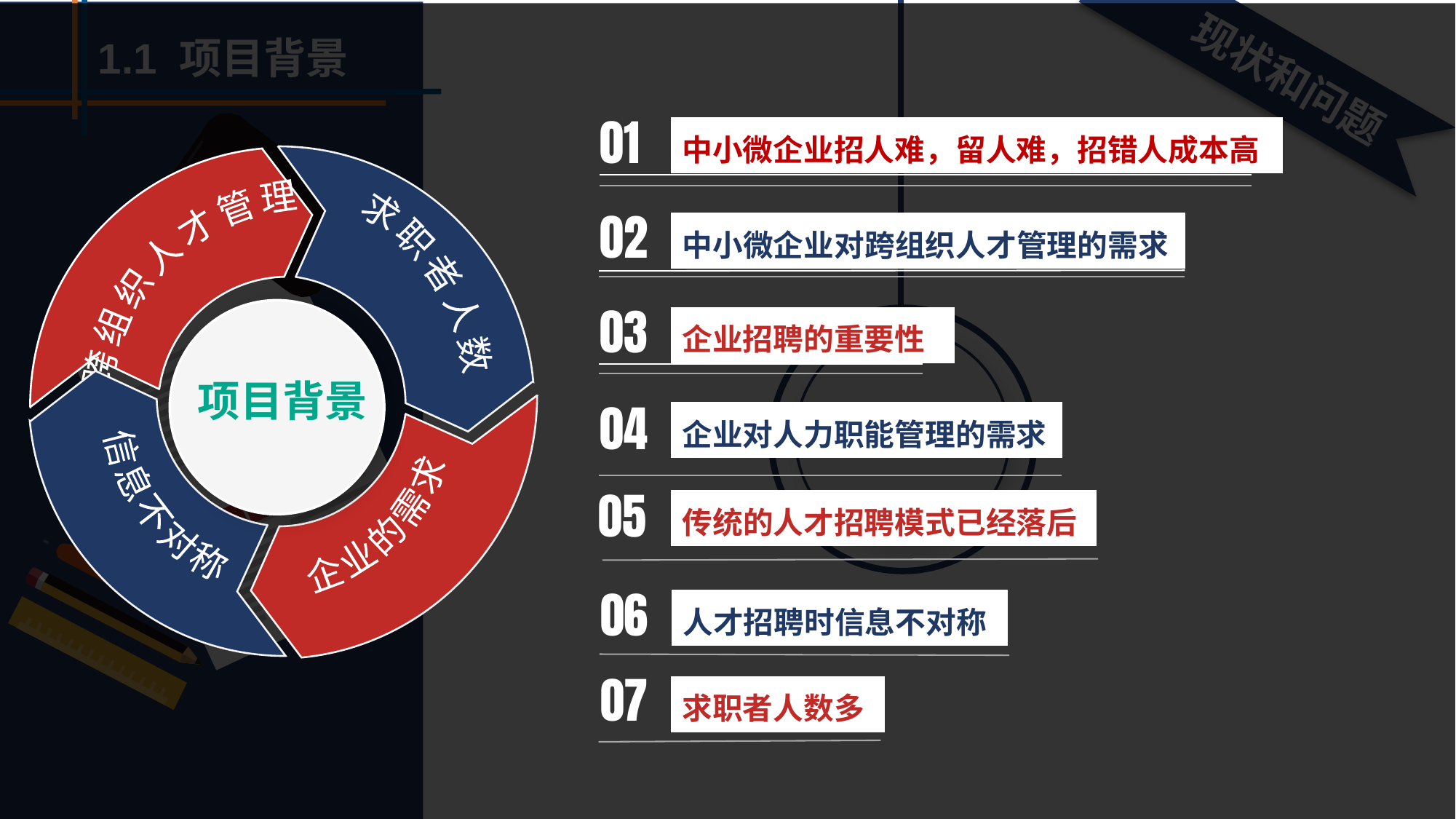

现状和问题
1.1 项目背景
01
中小微企业招人难，留人难，招错人成本高

求职者人数

跨组织人才管理

02
中小微企业对跨组织人才管理的需求

企业的需求

信息不对称

03

企业招聘的重要性
背景
项目背景

04
企业对人力职能管理的需求
05
传统的人才招聘模式已经落后

06
人才招聘时信息不对称
07
求职者人数多